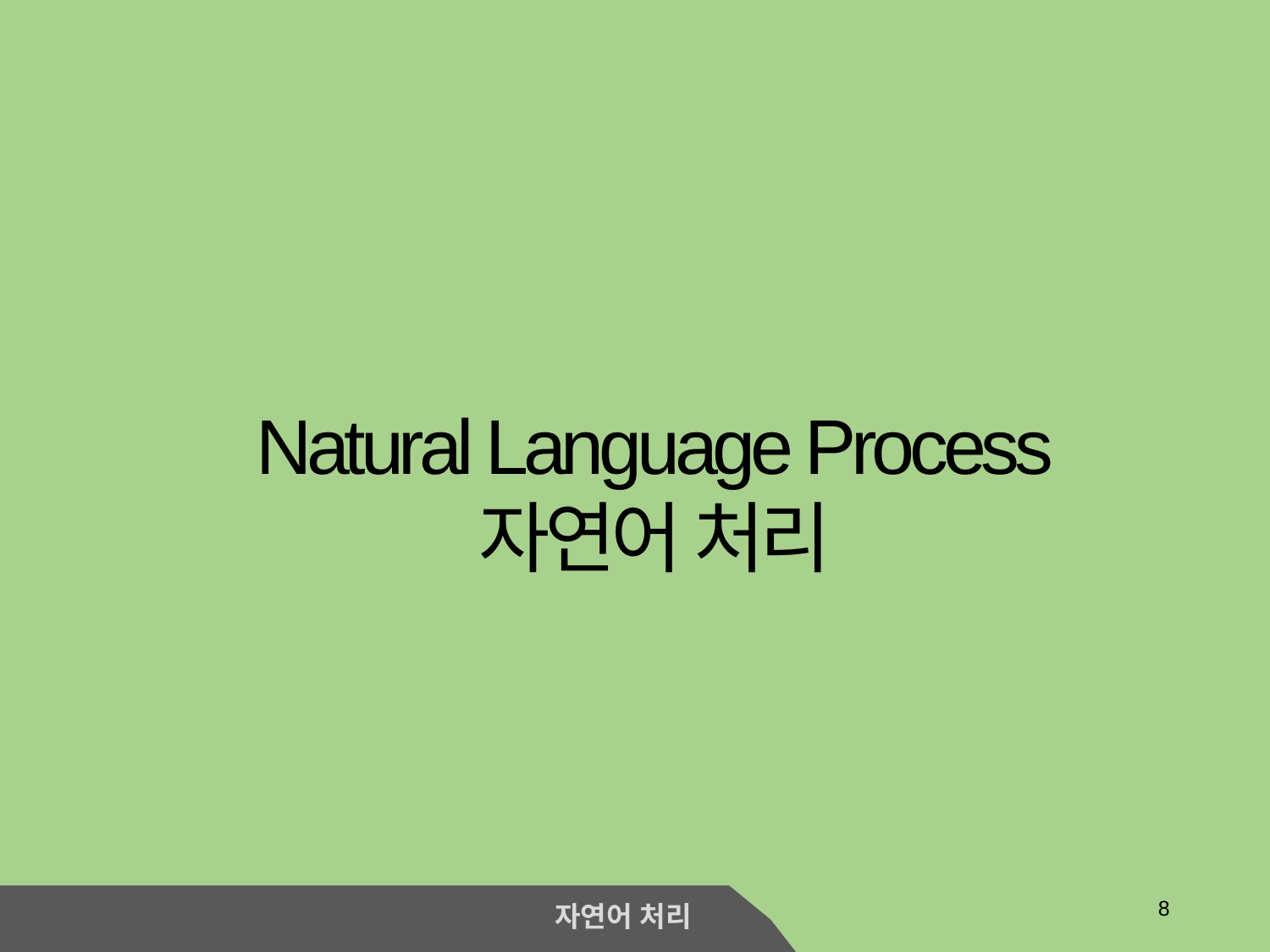

Natural Language Process
자연어 처리
8

자연어 처리